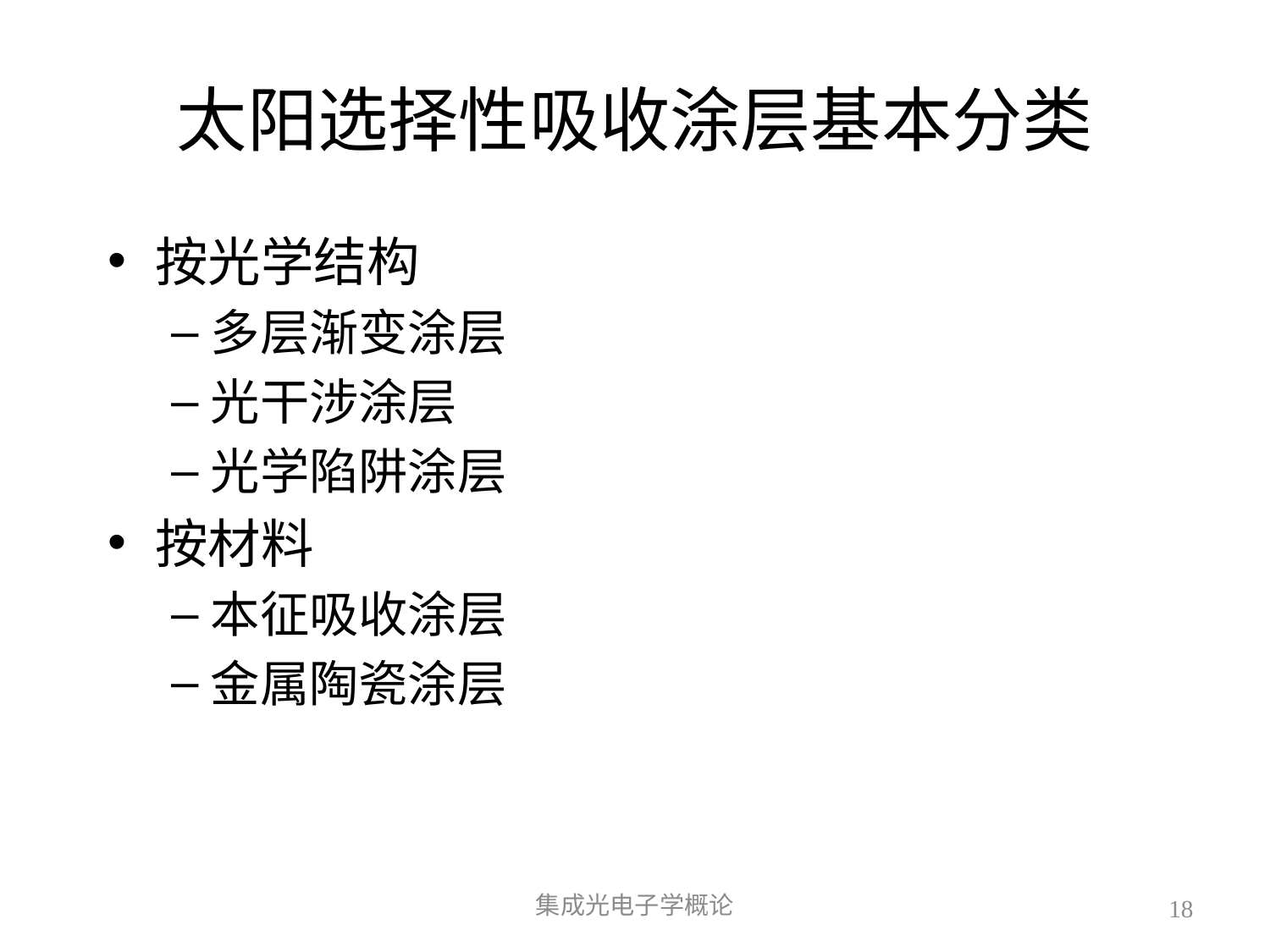

# 太阳选择性吸收涂层基本分类
按光学结构
多层渐变涂层
光干涉涂层
光学陷阱涂层
按材料
本征吸收涂层
金属陶瓷涂层

集成光电子学概论
18